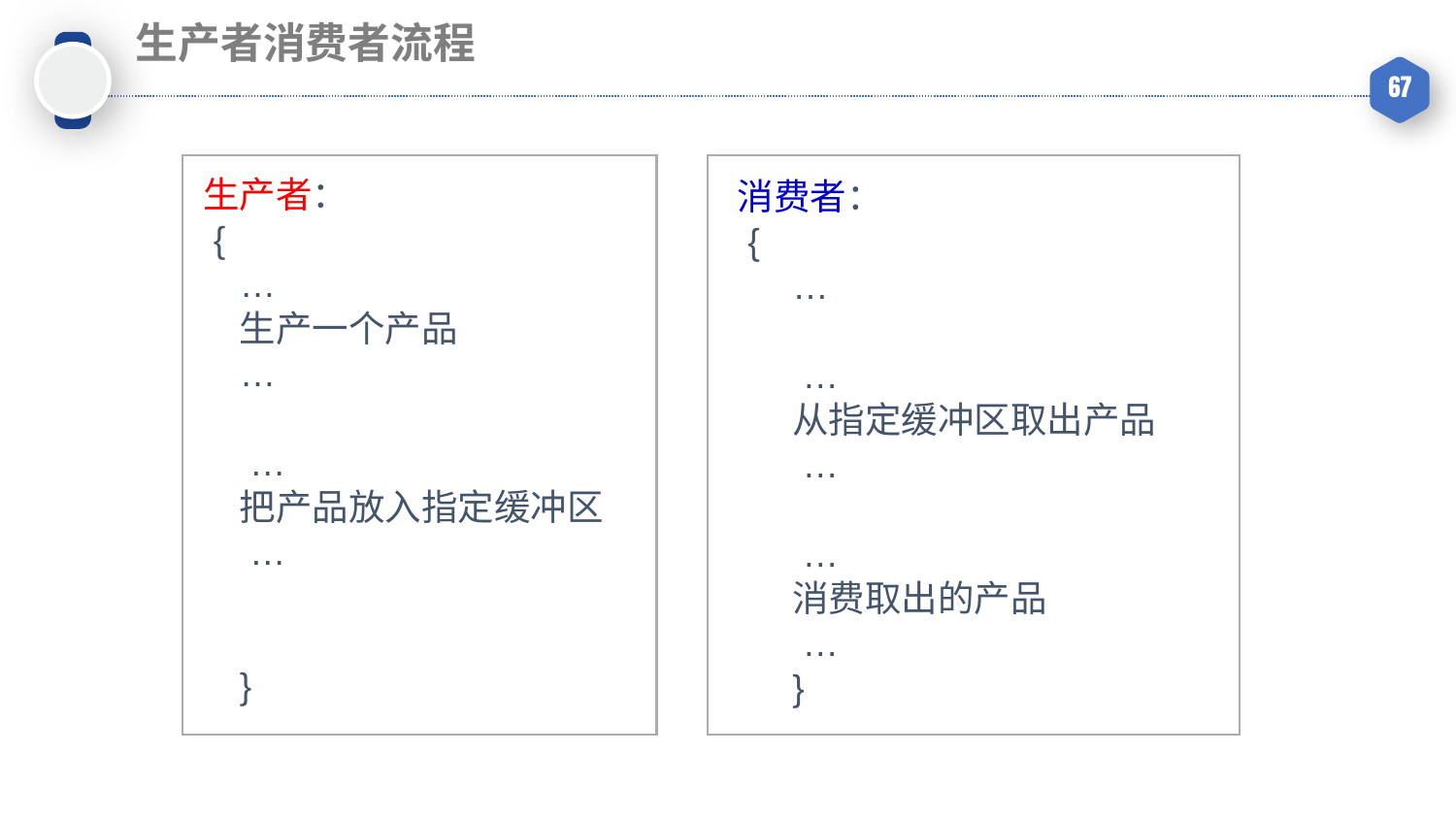

生产者消费者流程

生产者：
 {
	…
	生产一个产品
	…

	 …
	把产品放入指定缓冲区
	 …

	}
消费者：
 {
	…

	 …
	从指定缓冲区取出产品
	 …

	 …
	消费取出的产品
	 …
	}